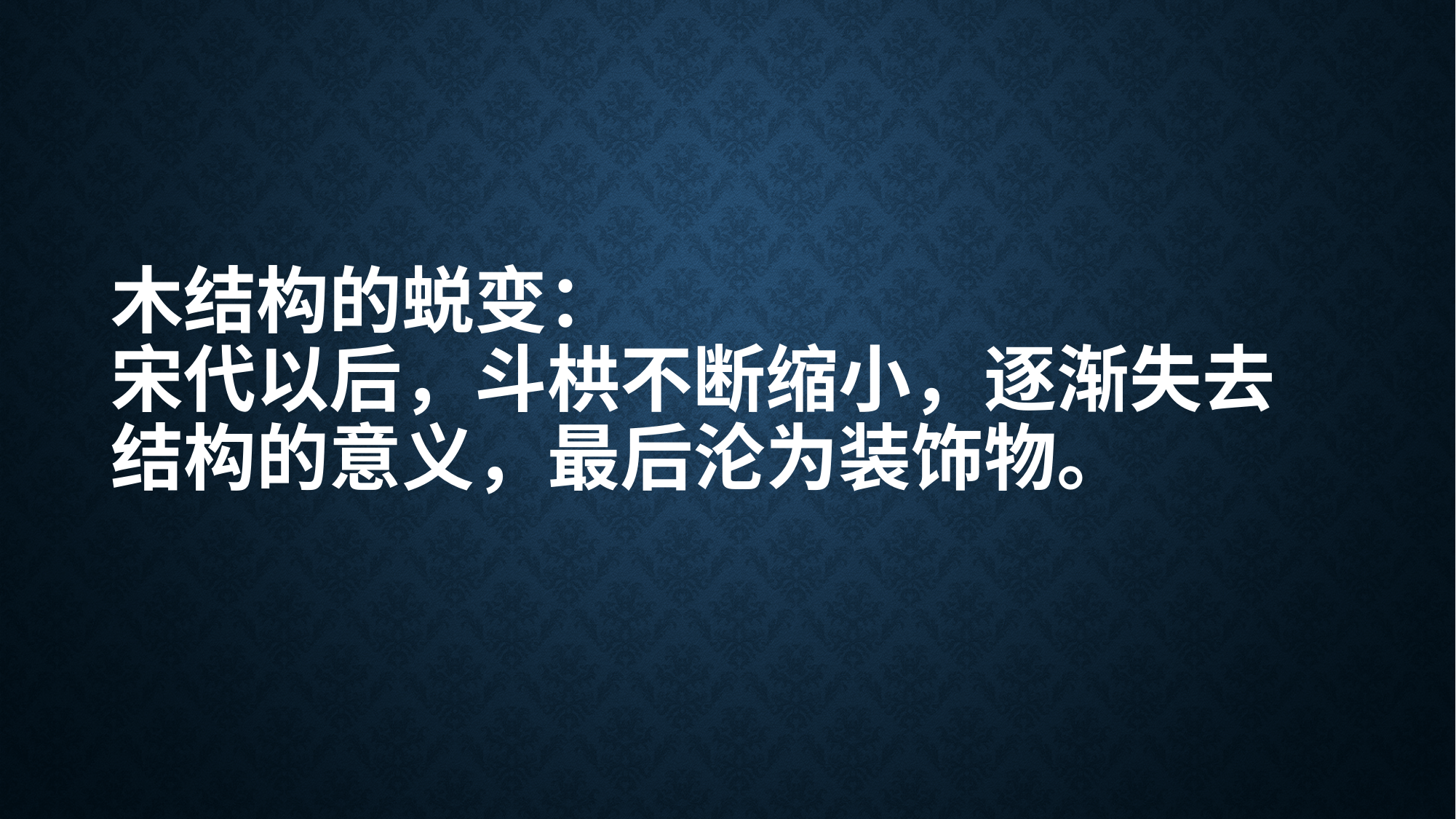

# 木结构的蜕变： 宋代以后，斗栱不断缩小，逐渐失去结构的意义，最后沦为装饰物。